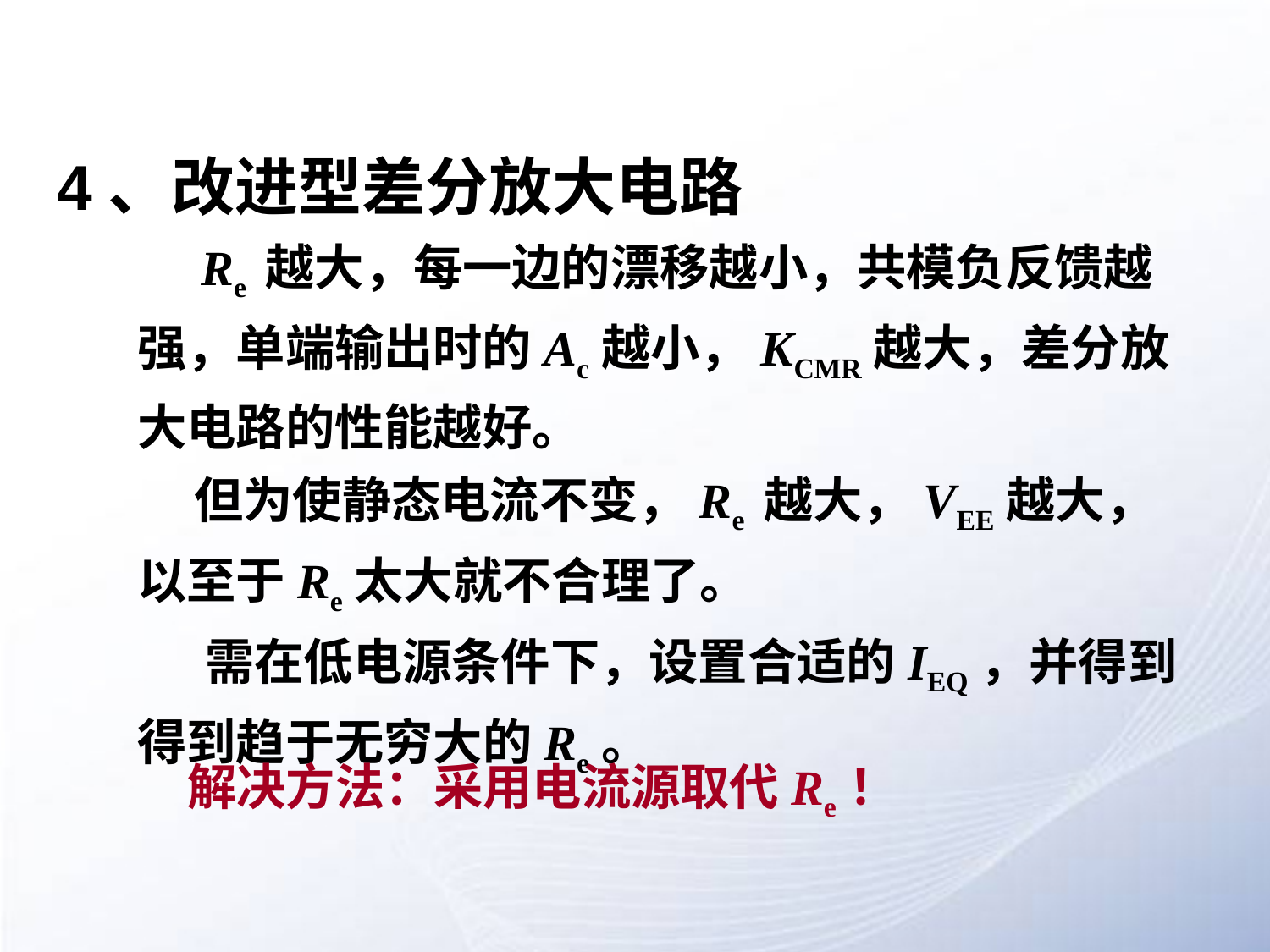

# 4、改进型差分放大电路
      Re 越大，每一边的漂移越小，共模负反馈越强，单端输出时的Ac越小，KCMR越大，差分放大电路的性能越好。
    但为使静态电流不变，Re 越大，VEE越大，以至于Re太大就不合理了。
     需在低电源条件下，设置合适的IEQ，并得到得到趋于无穷大的Re。
解决方法：采用电流源取代Re！